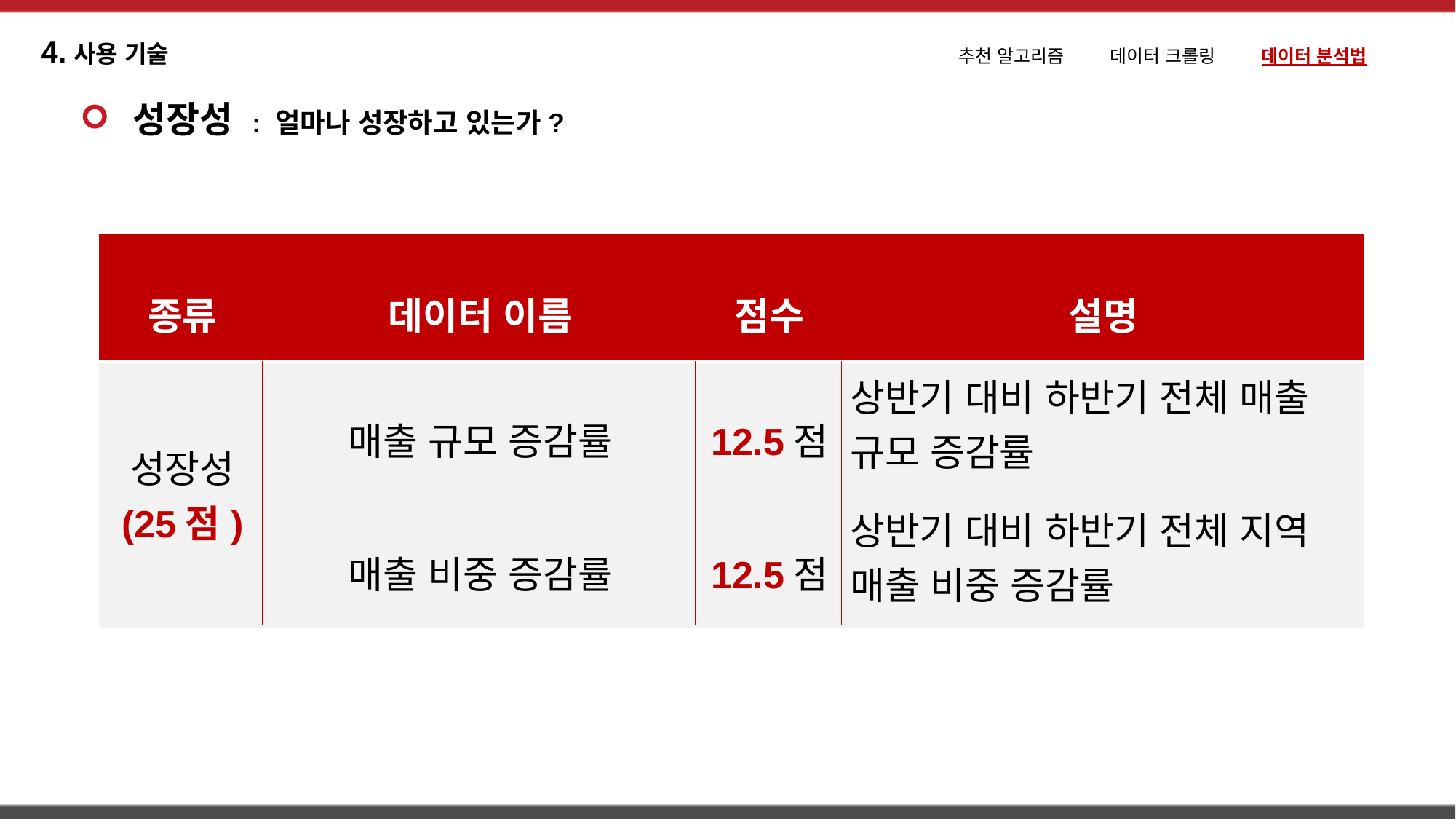

4.사용 기술
추천 알고리즘         데이터 크롤링         데이터 분석법
성장성 : 얼마나 성장하고 있는가?

| 종류 | 데이터 이름 | 점수 | 설명 |
| --- | --- | --- | --- |
| 성장성 (25점) | 매출 규모 증감률 | 12.5점 | 상반기 대비 하반기 전체 매출 규모 증감률 |
|  | 매출 비중 증감률 | 12.5점 | 상반기 대비 하반기 전체 지역 매출 비중 증감률 |